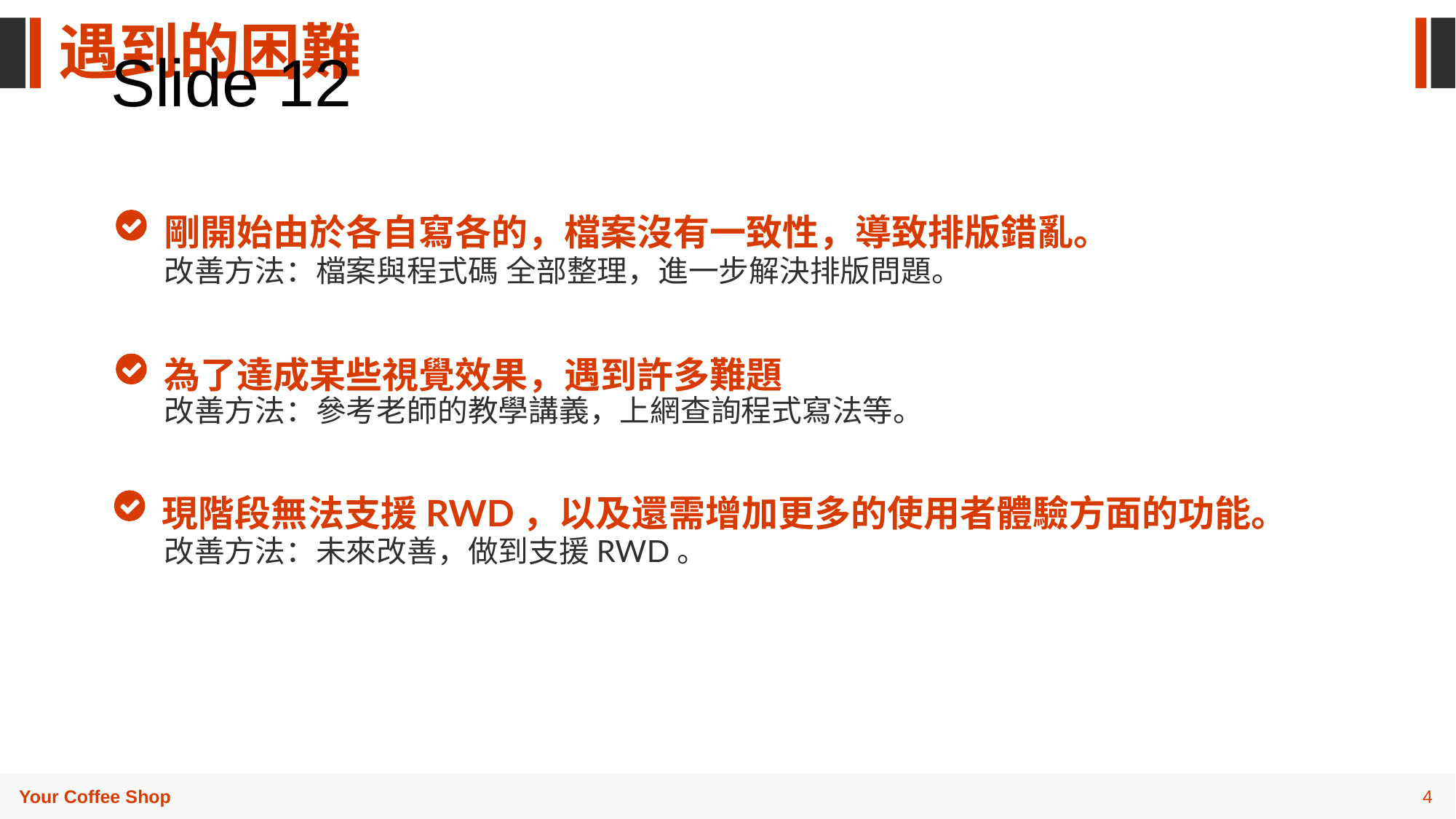

遇到的困難
# Slide 12
剛開始由於各自寫各的，檔案沒有一致性，導致排版錯亂。

改善方法：檔案與程式碼 全部整理，進一步解決排版問題。
為了達成某些視覺效果，遇到許多難題

改善方法：參考老師的教學講義，上網查詢程式寫法等。
現階段無法支援RWD，以及還需增加更多的使用者體驗方面的功能。

改善方法：未來改善，做到支援RWD。